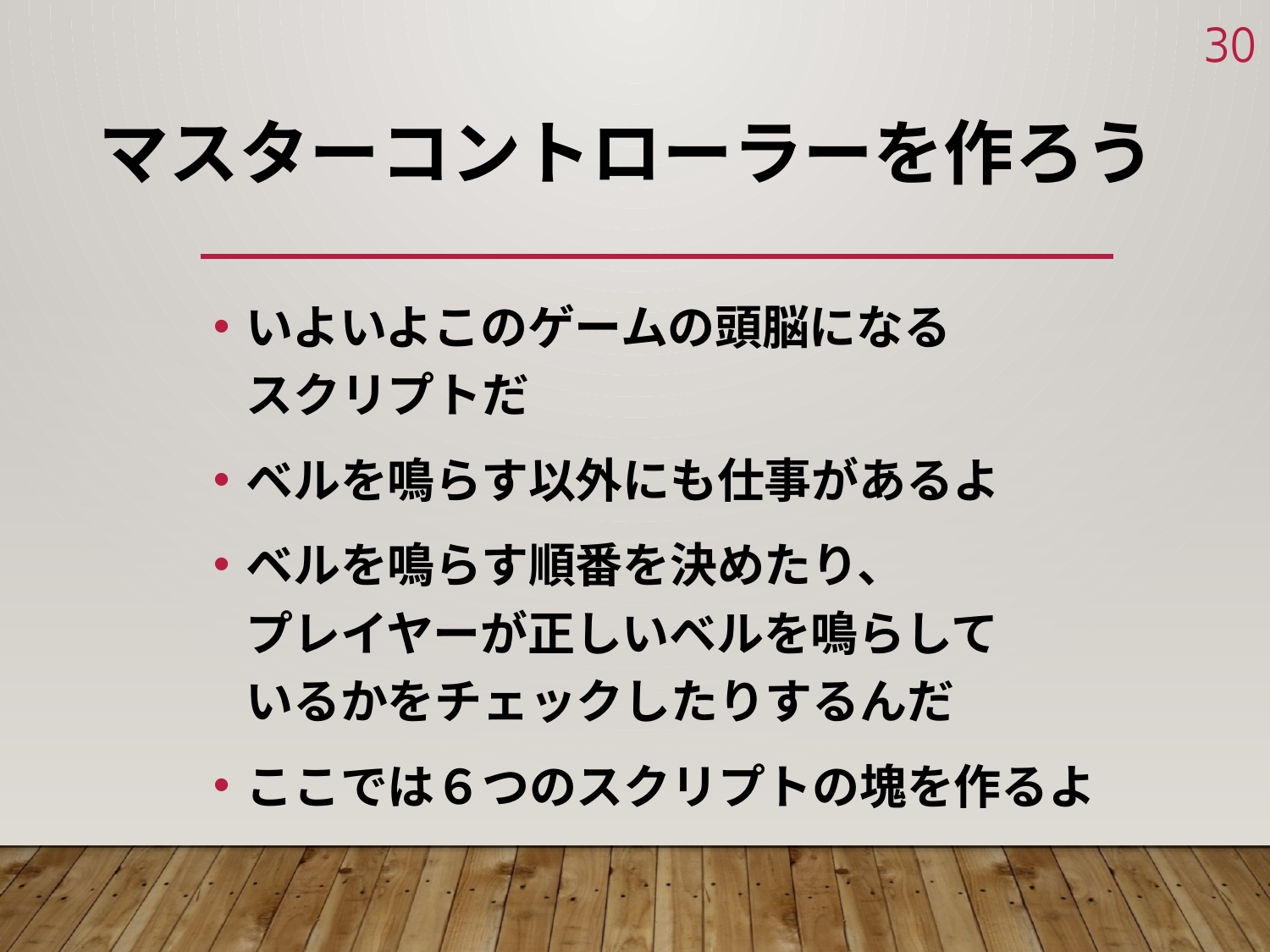

30
# マスターコントローラーを作ろう
いよいよこのゲームの頭脳になる
スクリプトだ
ベルを鳴らす以外にも仕事があるよ
ベルを鳴らす順番を決めたり、
プレイヤーが正しいベルを鳴らして
いるかをチェックしたりするんだ
ここでは６つのスクリプトの塊を作るよ